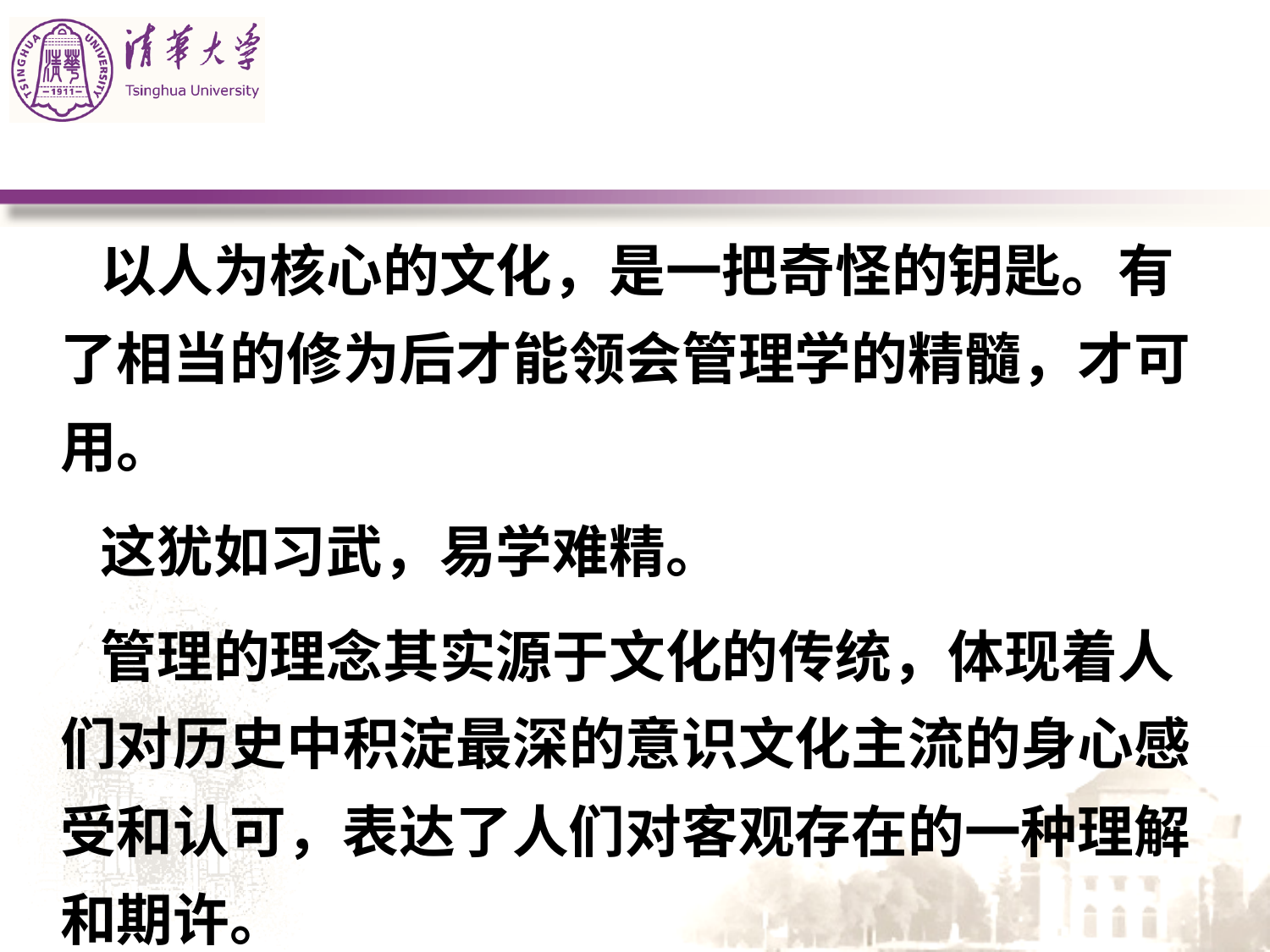

#
以人为核心的文化，是一把奇怪的钥匙。有了相当的修为后才能领会管理学的精髓，才可用。
这犹如习武，易学难精。
管理的理念其实源于文化的传统，体现着人们对历史中积淀最深的意识文化主流的身心感受和认可，表达了人们对客观存在的一种理解和期许。